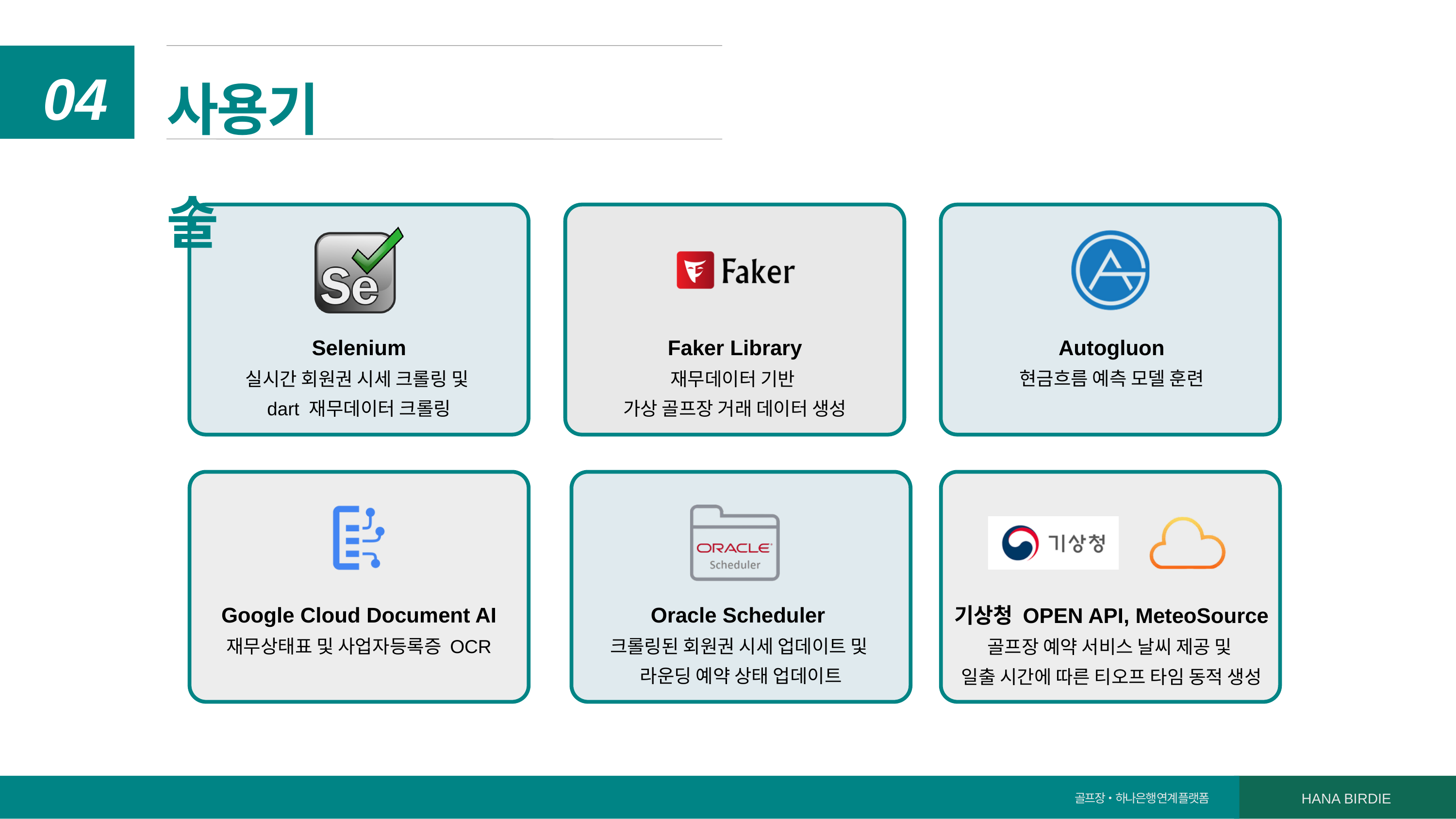

사용기술
04

Selenium
실시간 회원권 시세 크롤링 및
dart 재무데이터 크롤링
Faker Library
재무데이터 기반
가상 골프장 거래 데이터 생성
Autogluon
현금흐름 예측 모델 훈련

Google Cloud Document AI
재무상태표 및 사업자등록증 OCR
Oracle Scheduler
크롤링된 회원권 시세 업데이트 및
라운딩 예약 상태 업데이트
기상청 OPEN API, MeteoSource
골프장 예약 서비스 날씨 제공 및
일출 시간에 따른 티오프 타임 동적 생성

골프장•하나은행 연계 플랫폼
HANA BIRDIE